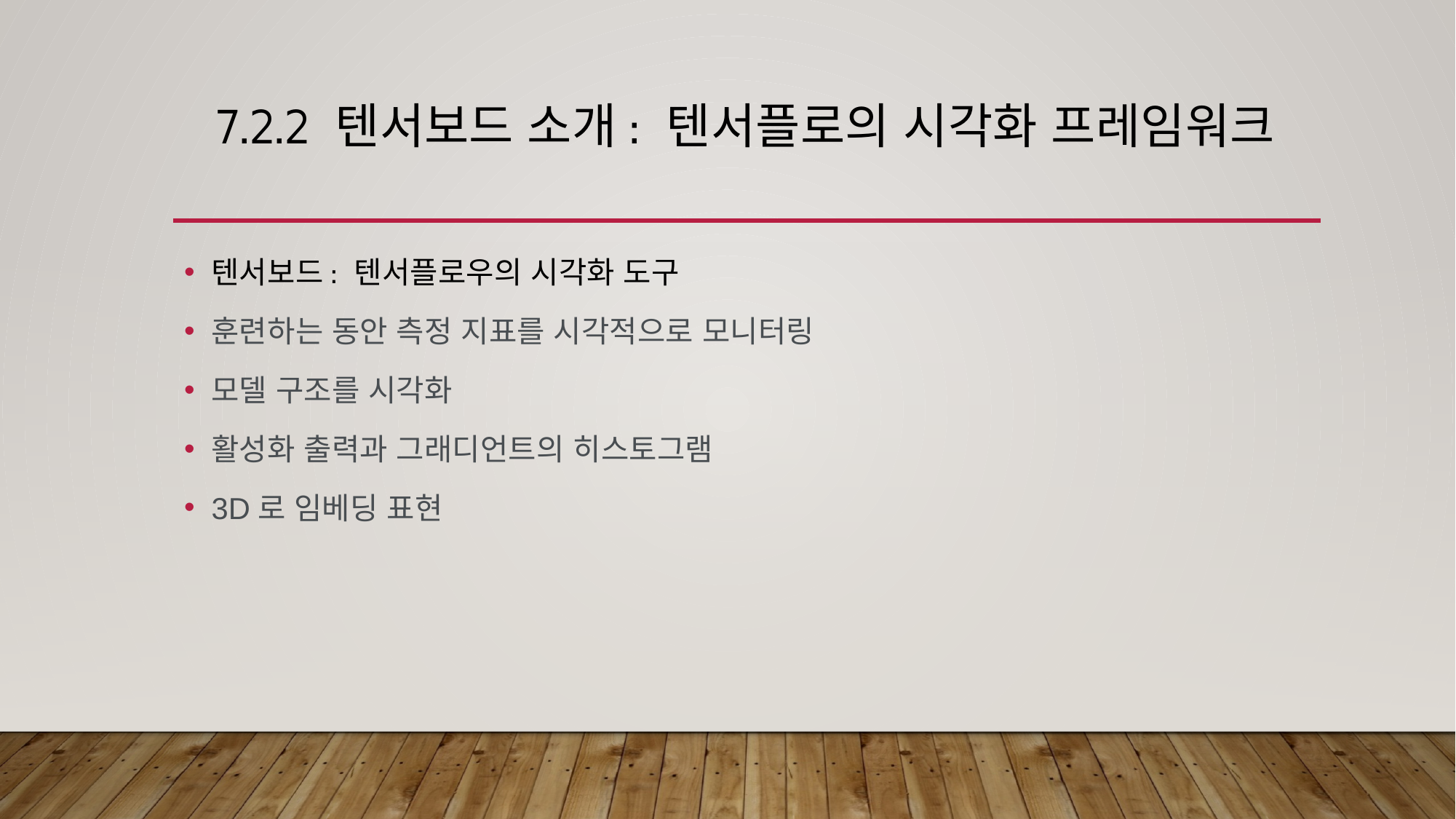

# 7.2.2 텐서보드 소개: 텐서플로의 시각화 프레임워크
텐서보드: 텐서플로우의 시각화 도구
훈련하는 동안 측정 지표를 시각적으로 모니터링
모델 구조를 시각화
활성화 출력과 그래디언트의 히스토그램
3D로 임베딩 표현